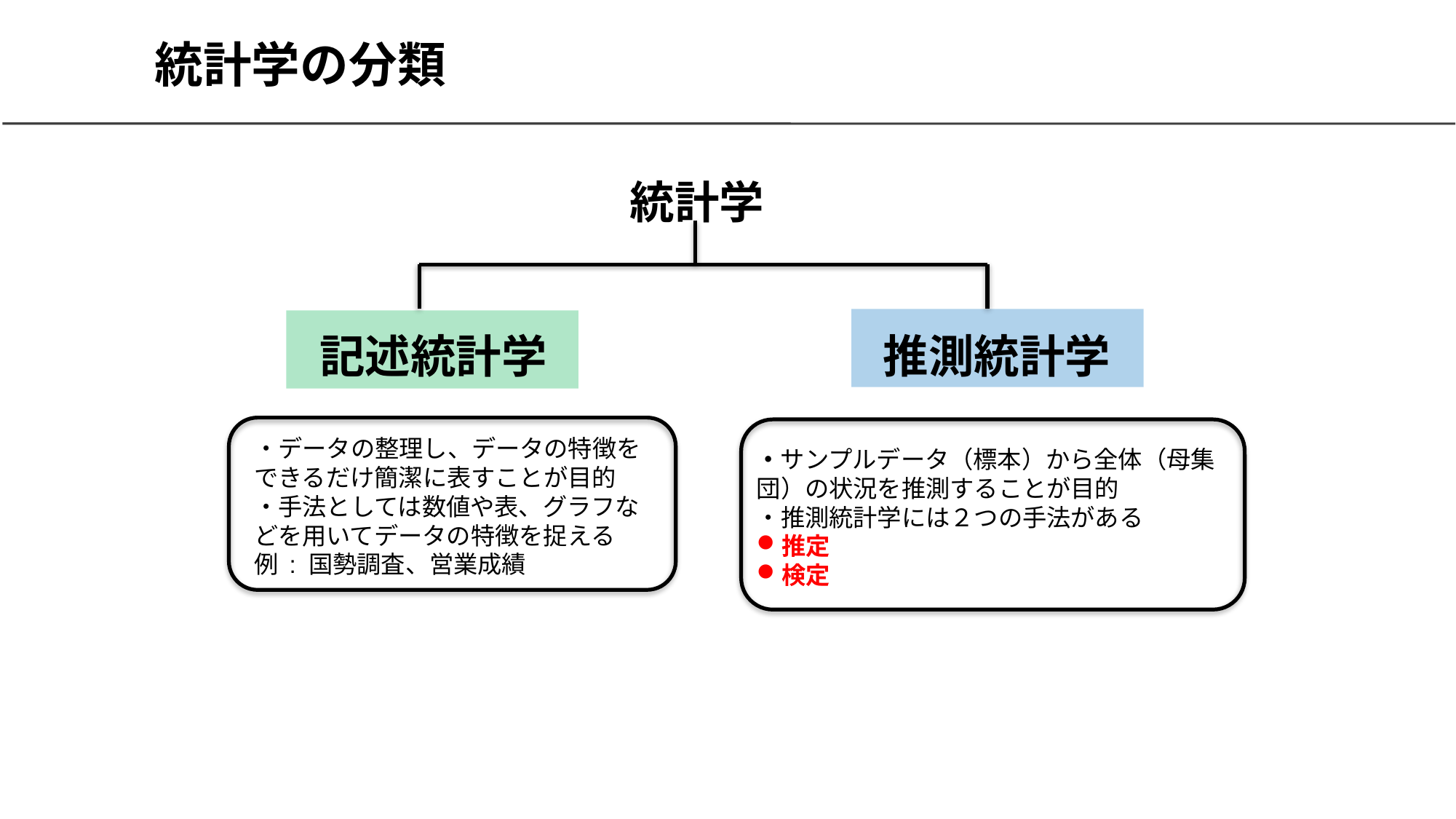

# 統計学の分類
統計学
記述統計学
推測統計学

・データの整理し、データの特徴をできるだけ簡潔に表すことが目的
・手法としては数値や表、グラフなどを用いてデータの特徴を捉える
例 : 国勢調査、営業成績

・サンプルデータ（標本）から全体（母集団）の状況を推測することが目的
・推測統計学には２つの手法がある
推定
検定